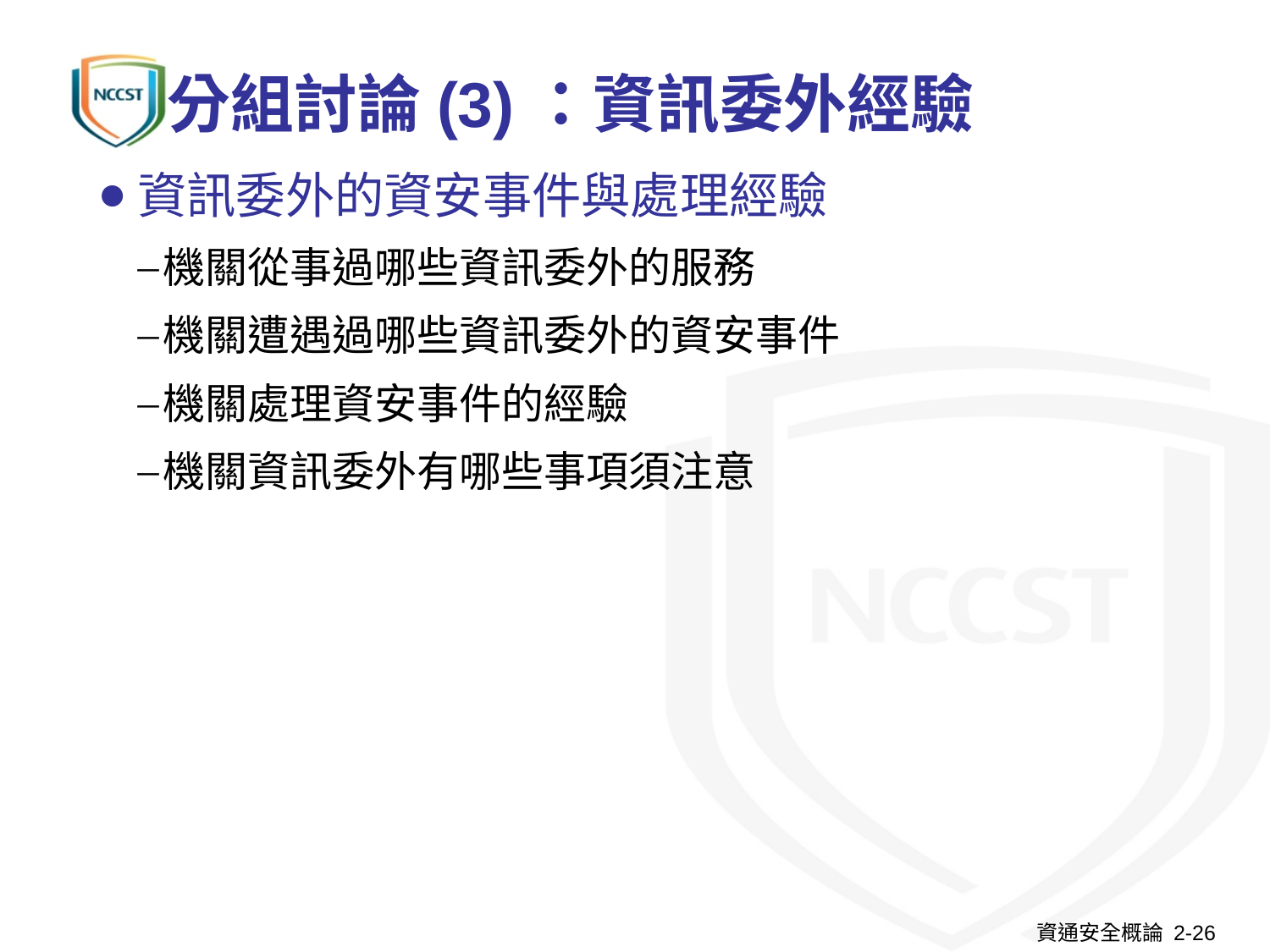

# 分組討論(3)：資訊委外經驗
資訊委外的資安事件與處理經驗
機關從事過哪些資訊委外的服務
機關遭遇過哪些資訊委外的資安事件
機關處理資安事件的經驗
機關資訊委外有哪些事項須注意